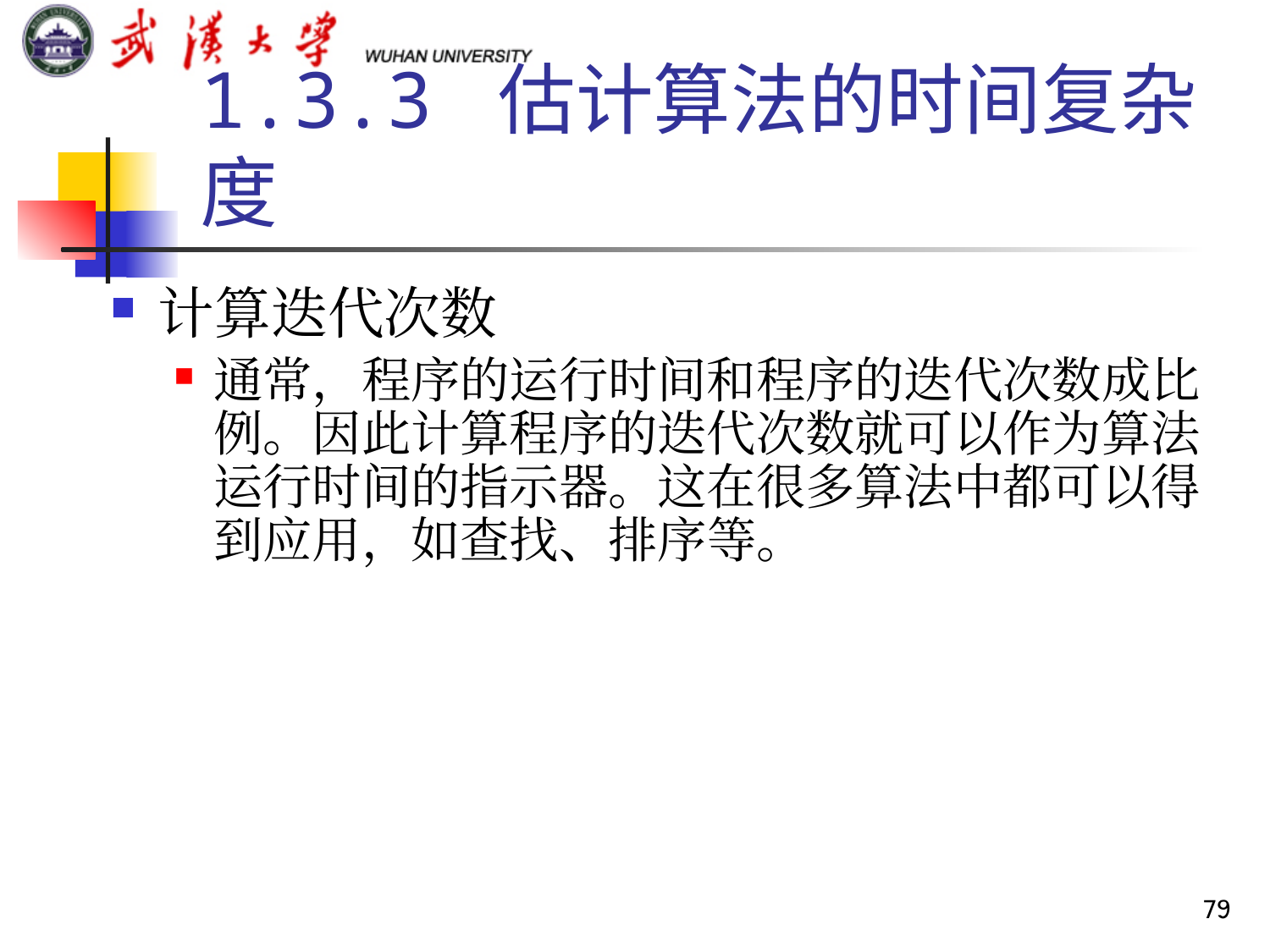

1.3.3 估计算法的时间复杂度
计算迭代次数
通常，程序的运行时间和程序的迭代次数成比例。因此计算程序的迭代次数就可以作为算法运行时间的指示器。这在很多算法中都可以得到应用，如查找、排序等。
79